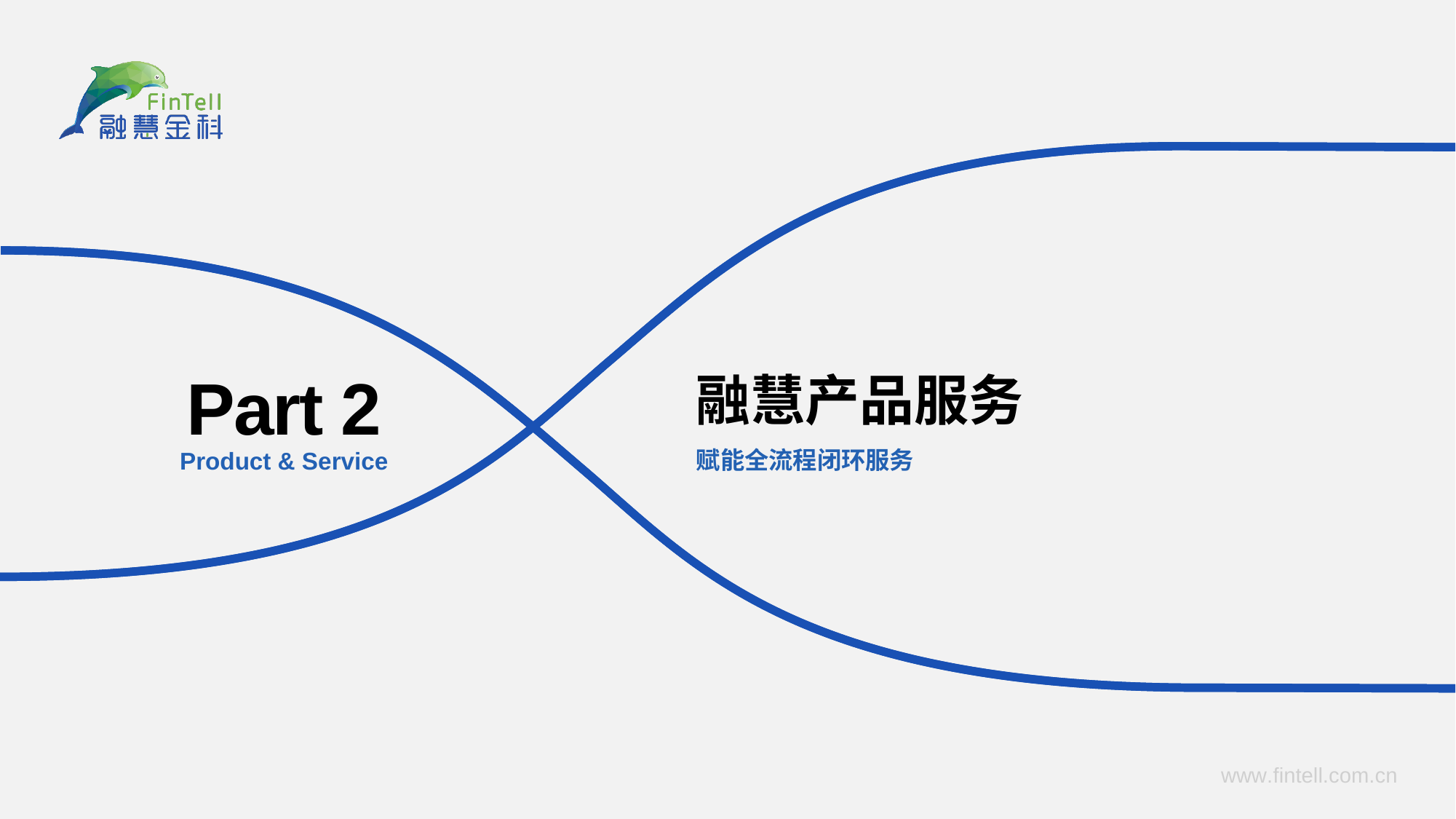

融慧产品服务
Part 2
赋能全流程闭环服务
Product & Service